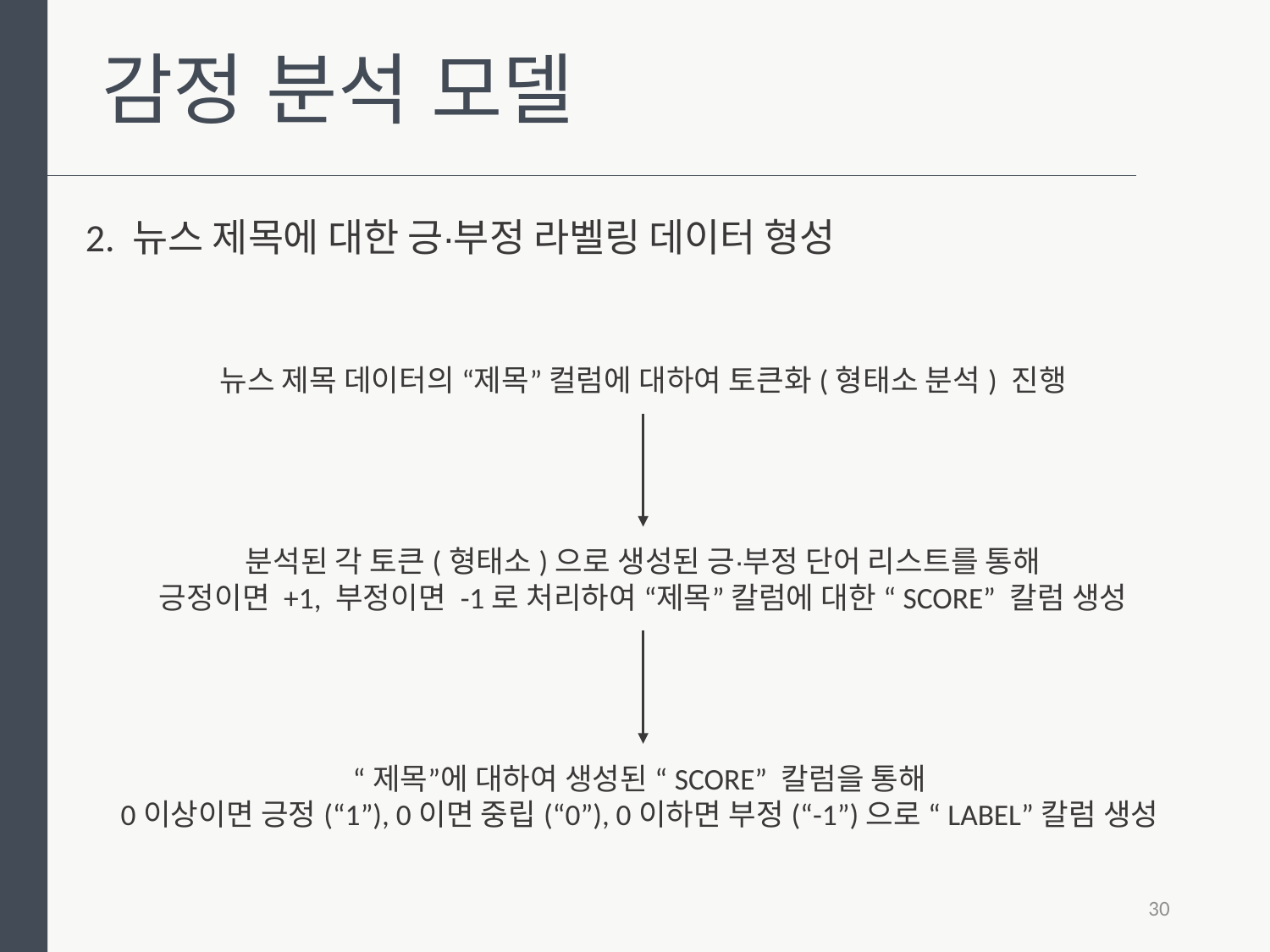

감정 분석 모델
2. 뉴스 제목에 대한 긍∙부정 라벨링 데이터 형성
뉴스 제목 데이터의 “제목” 컬럼에 대하여 토큰화(형태소 분석) 진행
분석된 각 토큰(형태소)으로 생성된 긍∙부정 단어 리스트를 통해
긍정이면 +1, 부정이면 -1로 처리하여 “제목” 칼럼에 대한 “SCORE” 칼럼 생성
“제목”에 대하여 생성된 “SCORE” 칼럼을 통해
0이상이면 긍정(“1”), 0이면 중립(“0”), 0이하면 부정(“-1”)으로 “LABEL”칼럼 생성
30